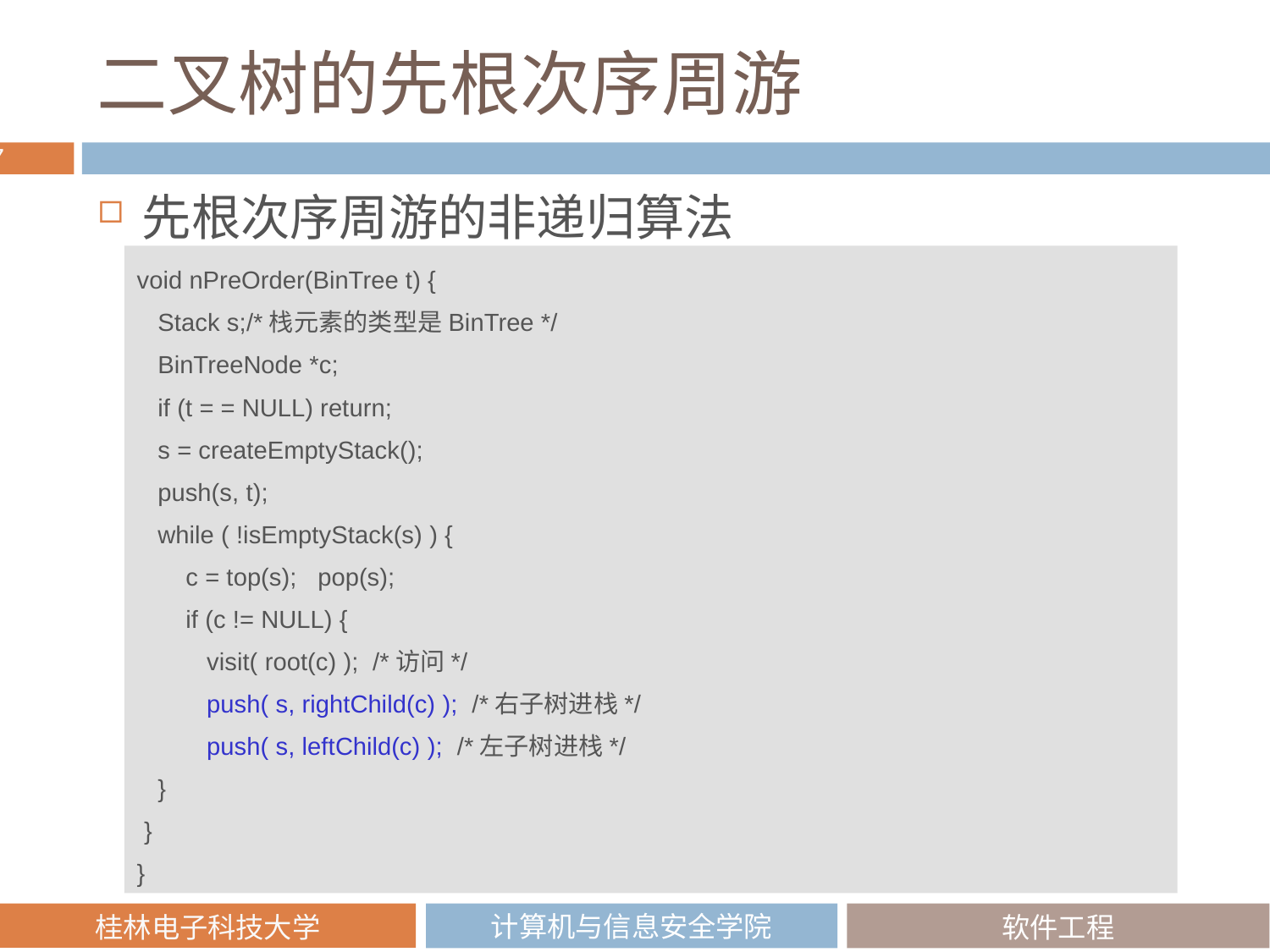

# 二叉树的先根次序周游
先根次序周游的非递归算法
void nPreOrder(BinTree t) {
   Stack s;/*栈元素的类型是BinTree */
   BinTreeNode *c;
   if (t = = NULL) return;
   s = createEmptyStack();
   push(s, t);
   while ( !isEmptyStack(s) ) {
       c = top(s);   pop(s);
       if (c != NULL) {
          visit( root(c) );  /*访问*/
          push( s, rightChild(c) );  /*右子树进栈*/
          push( s, leftChild(c) );  /*左子树进栈*/
   }
 }
}